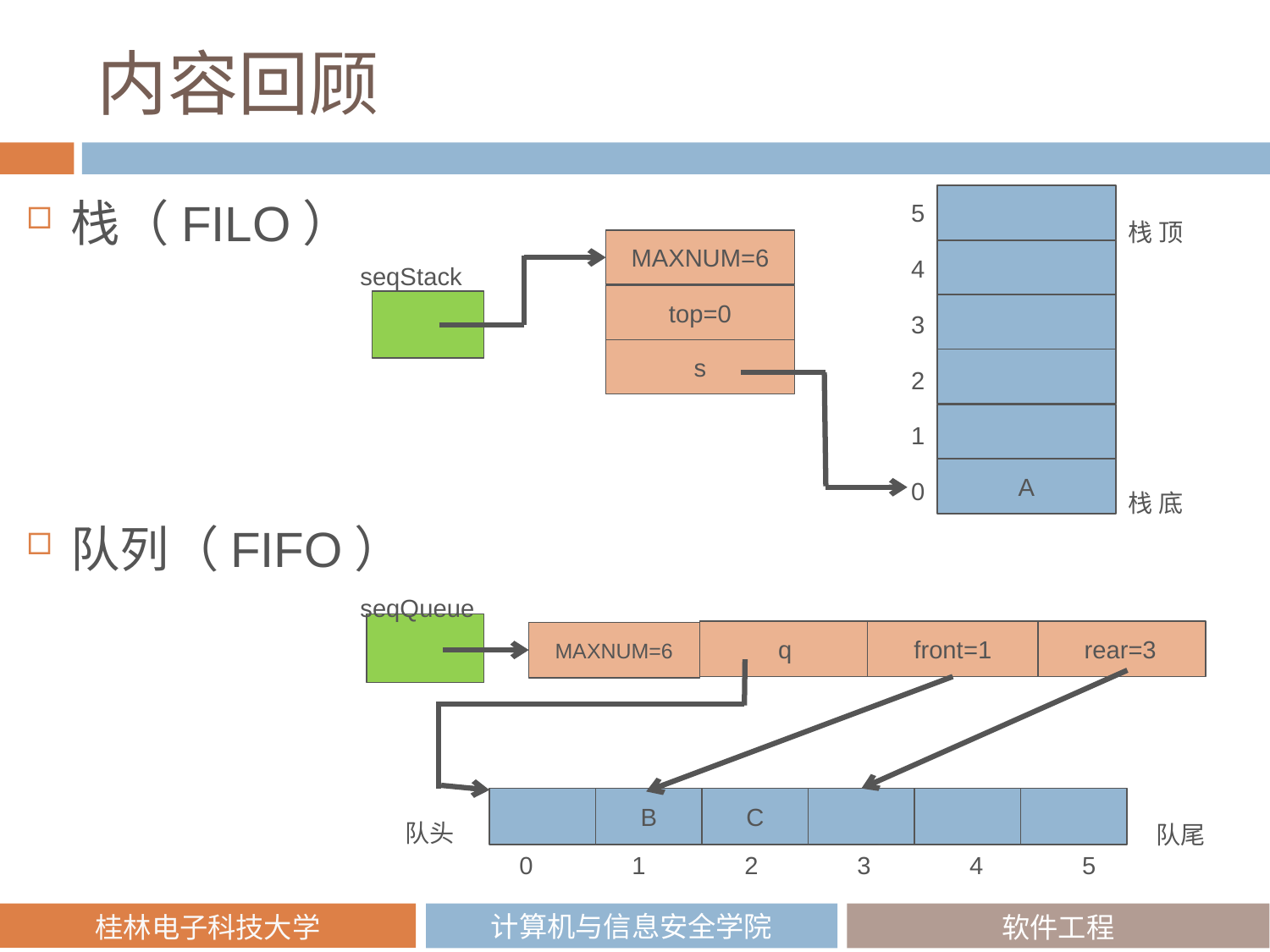

# 内容回顾

栈 顶
5
MAXNUM=6
seqStack

4
top=0

3
s

2

1
栈 底
A
0
栈（FILO）

队列（FIFO）
seqQueue

front=1
q
rear=3
MAXNUM=6
队头

B
C

队尾
0
1
2
3
4
5